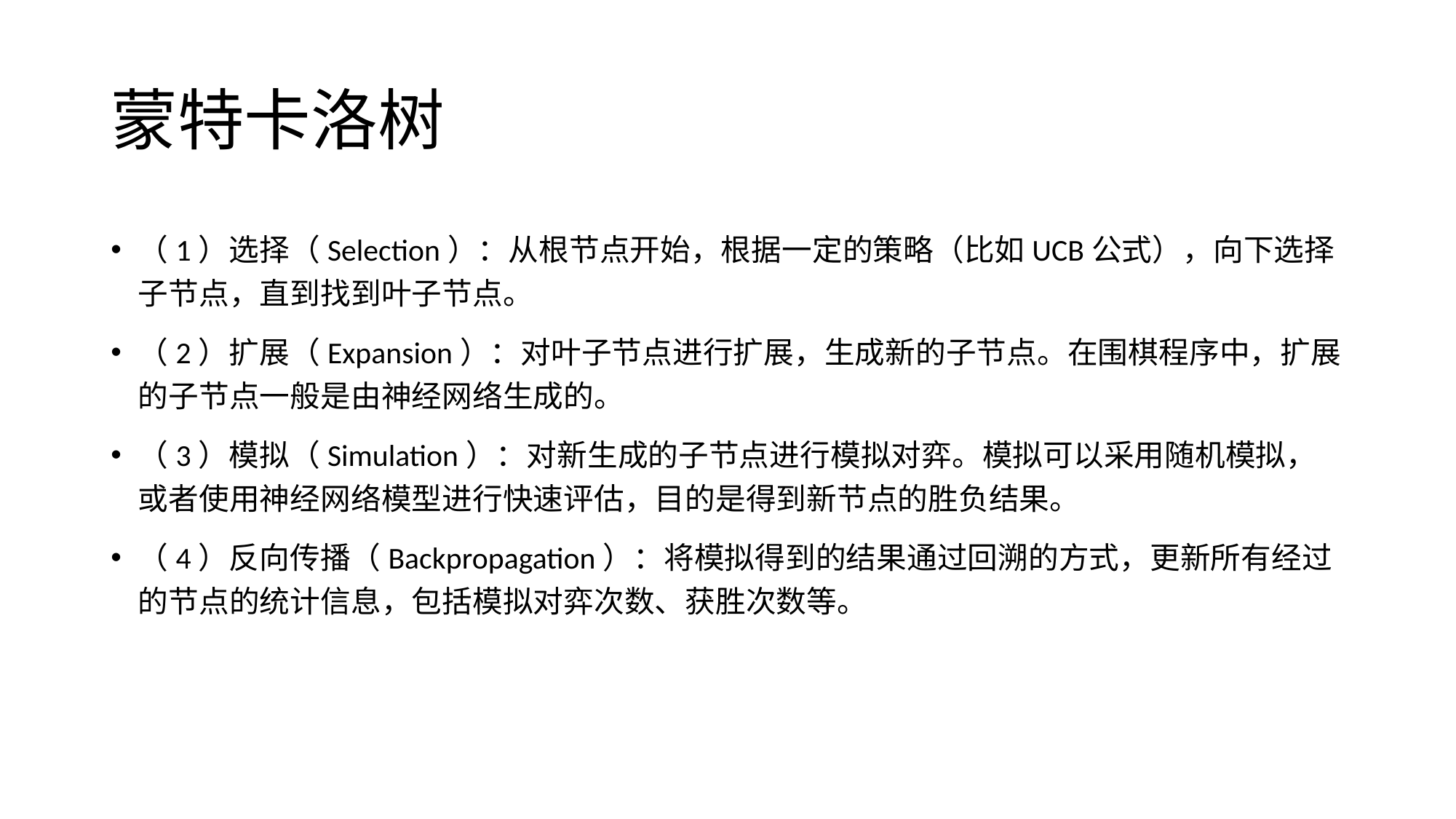

# 蒙特卡洛树
（1）选择（Selection）：从根节点开始，根据一定的策略（比如UCB公式），向下选择子节点，直到找到叶子节点。
（2）扩展（Expansion）：对叶子节点进行扩展，生成新的子节点。在围棋程序中，扩展的子节点一般是由神经网络生成的。
（3）模拟（Simulation）：对新生成的子节点进行模拟对弈。模拟可以采用随机模拟，或者使用神经网络模型进行快速评估，目的是得到新节点的胜负结果。
（4）反向传播（Backpropagation）：将模拟得到的结果通过回溯的方式，更新所有经过的节点的统计信息，包括模拟对弈次数、获胜次数等。